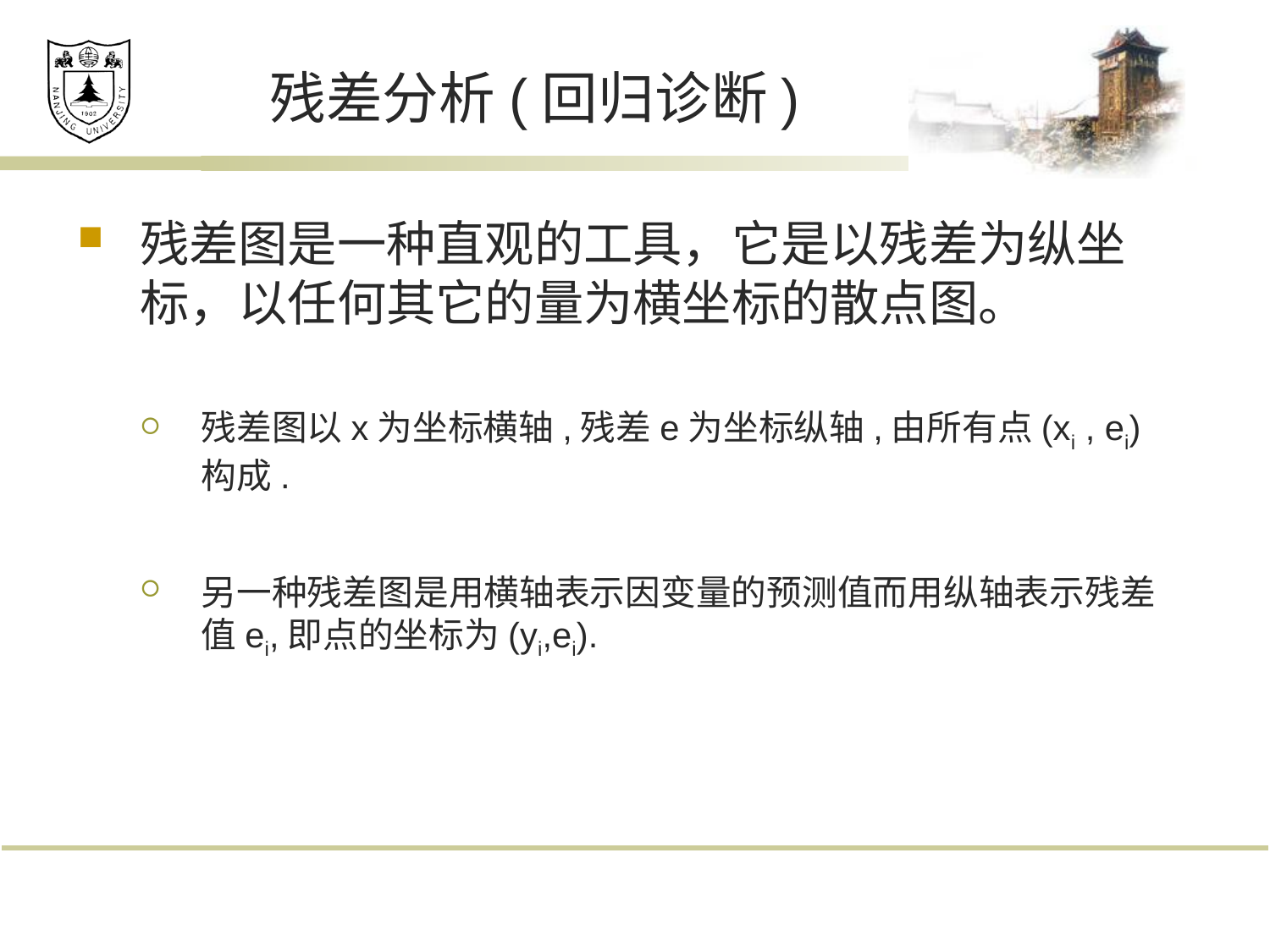

# 残差分析(回归诊断)
残差图是一种直观的工具，它是以残差为纵坐标，以任何其它的量为横坐标的散点图。

残差图以x为坐标横轴,残差e为坐标纵轴,由所有点(xi , ei)构成.

另一种残差图是用横轴表示因变量的预测值而用纵轴表示残差值ei,即点的坐标为(yi,ei).